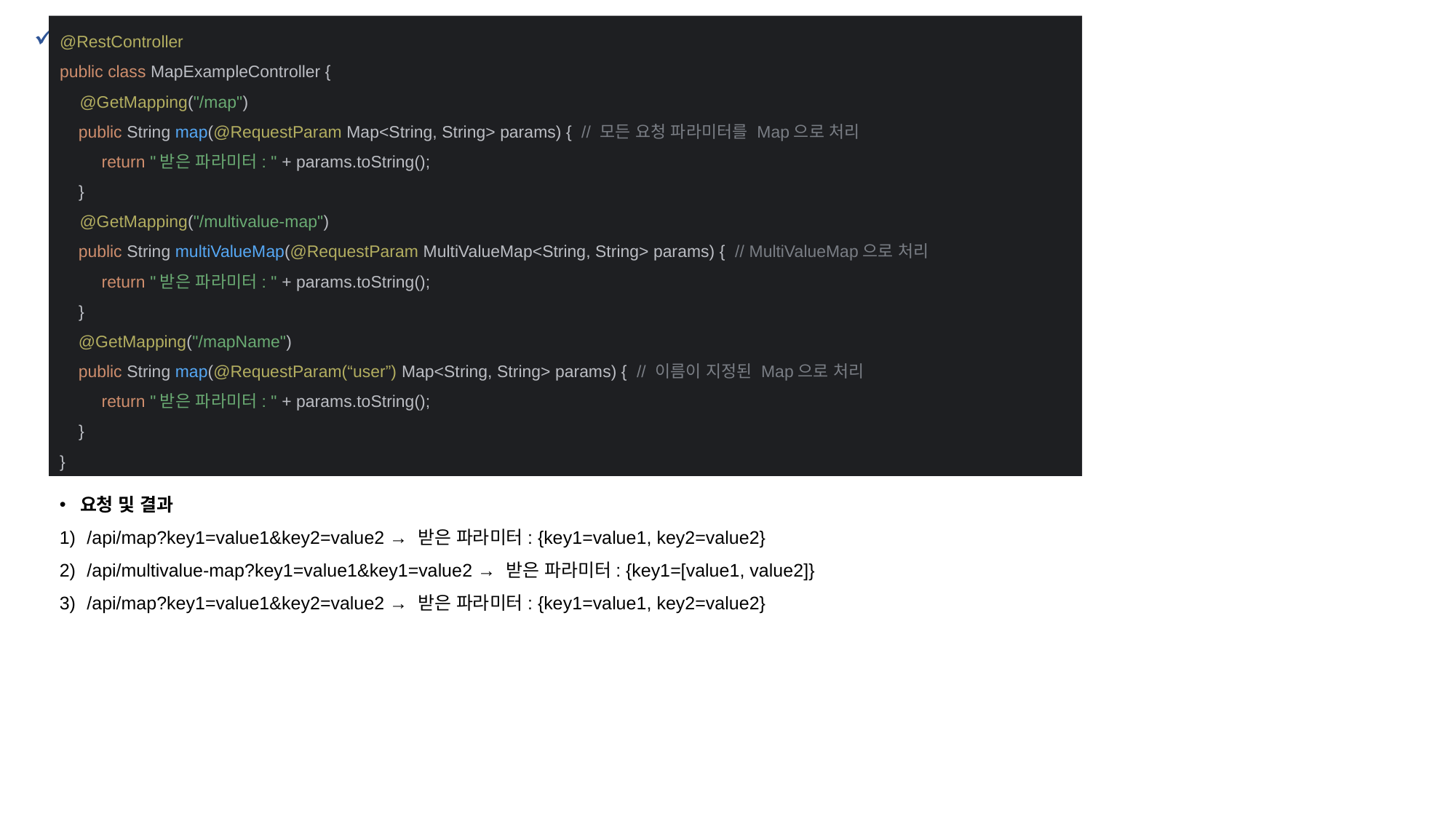

@RestController
public class MapExampleController {
  @GetMapping("/map")
    public String map(@RequestParam Map<String, String> params) {  // 모든 요청 파라미터를 Map으로 처리
        return "받은 파라미터: " + params.toString();
    }
  @GetMapping("/multivalue-map")
    public String multiValueMap(@RequestParam MultiValueMap<String, String> params) {  // MultiValueMap으로 처리
        return "받은 파라미터: " + params.toString();
    }
    @GetMapping("/mapName")
    public String map(@RequestParam(“user”) Map<String, String> params) {  // 이름이 지정된 Map으로 처리
        return "받은 파라미터: " + params.toString();
    }
}
Map과 MultiValueMap 매개변수
요청 및 결과
/api/map?key1=value1&key2=value2 → 받은 파라미터: {key1=value1, key2=value2}
/api/multivalue-map?key1=value1&key1=value2 → 받은 파라미터: {key1=[value1, value2]}
/api/map?key1=value1&key2=value2 → 받은 파라미터: {key1=value1, key2=value2}